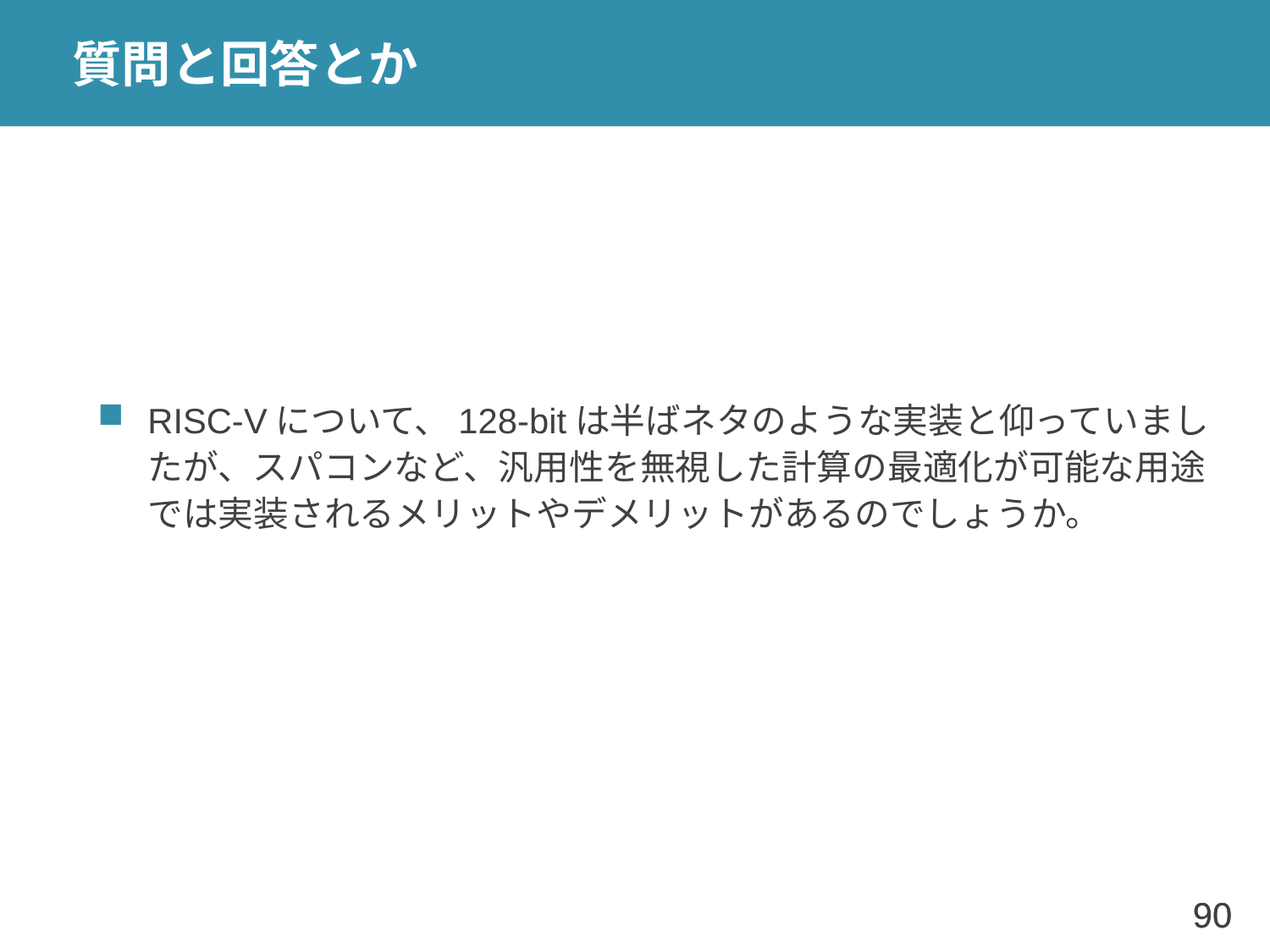

# 質問と回答とか
RISC-Vについて、128-bitは半ばネタのような実装と仰っていましたが、スパコンなど、汎用性を無視した計算の最適化が可能な用途では実装されるメリットやデメリットがあるのでしょうか。